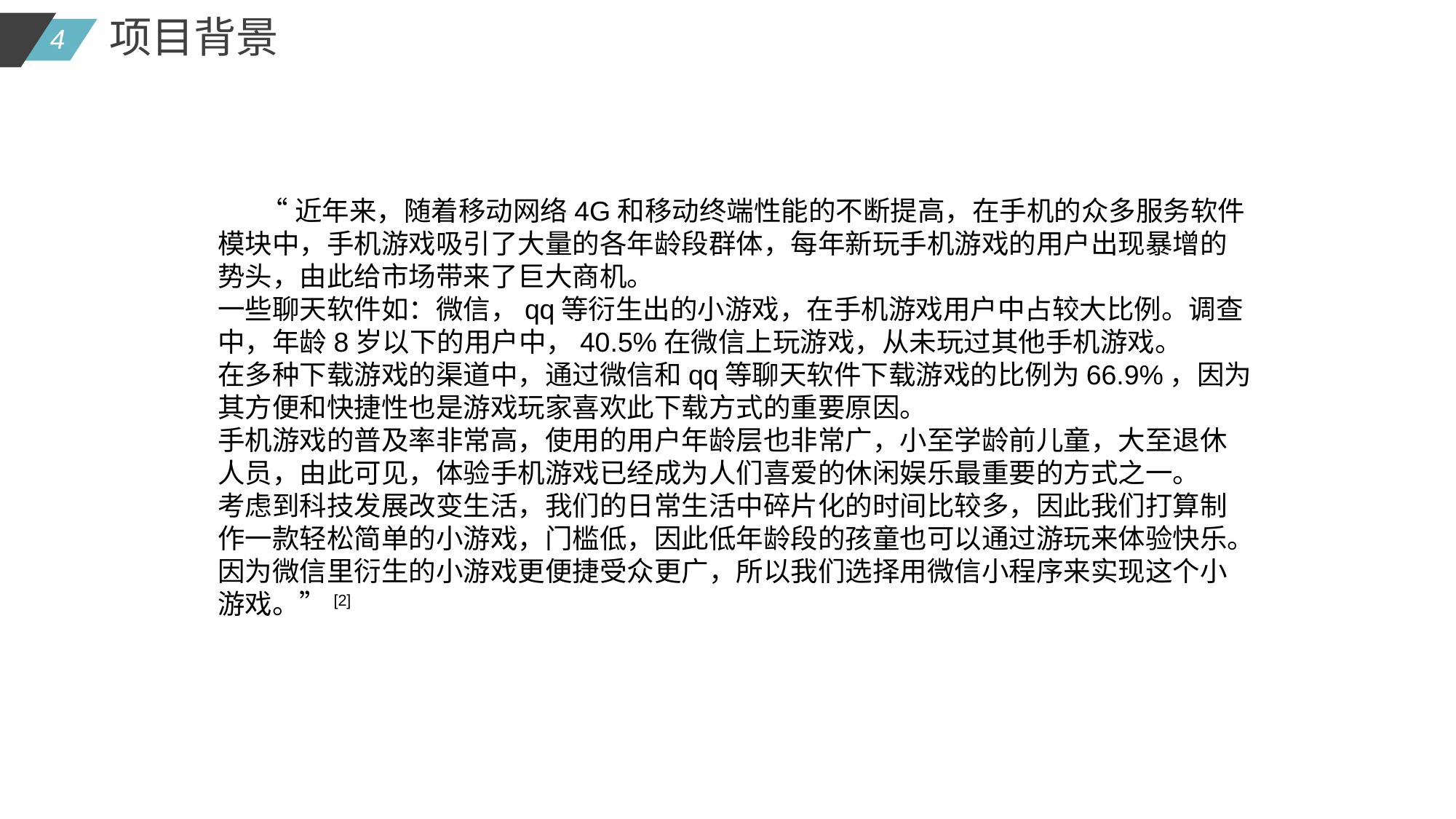

项目背景
       “近年来，随着移动网络4G和移动终端性能的不断提高，在手机的众多服务软件模块中，手机游戏吸引了大量的各年龄段群体，每年新玩手机游戏的用户出现暴增的势头，由此给市场带来了巨大商机。
一些聊天软件如：微信，qq等衍生出的小游戏，在手机游戏用户中占较大比例。调查中，年龄8岁以下的用户中，40.5%在微信上玩游戏，从未玩过其他手机游戏。
在多种下载游戏的渠道中，通过微信和qq等聊天软件下载游戏的比例为66.9%，因为其方便和快捷性也是游戏玩家喜欢此下载方式的重要原因。
手机游戏的普及率非常高，使用的用户年龄层也非常广，小至学龄前儿童，大至退休人员，由此可见，体验手机游戏已经成为人们喜爱的休闲娱乐最重要的方式之一。
考虑到科技发展改变生活，我们的日常生活中碎片化的时间比较多，因此我们打算制作一款轻松简单的小游戏，门槛低，因此低年龄段的孩童也可以通过游玩来体验快乐。因为微信里衍生的小游戏更便捷受众更广，所以我们选择用微信小程序来实现这个小游戏。”[2]